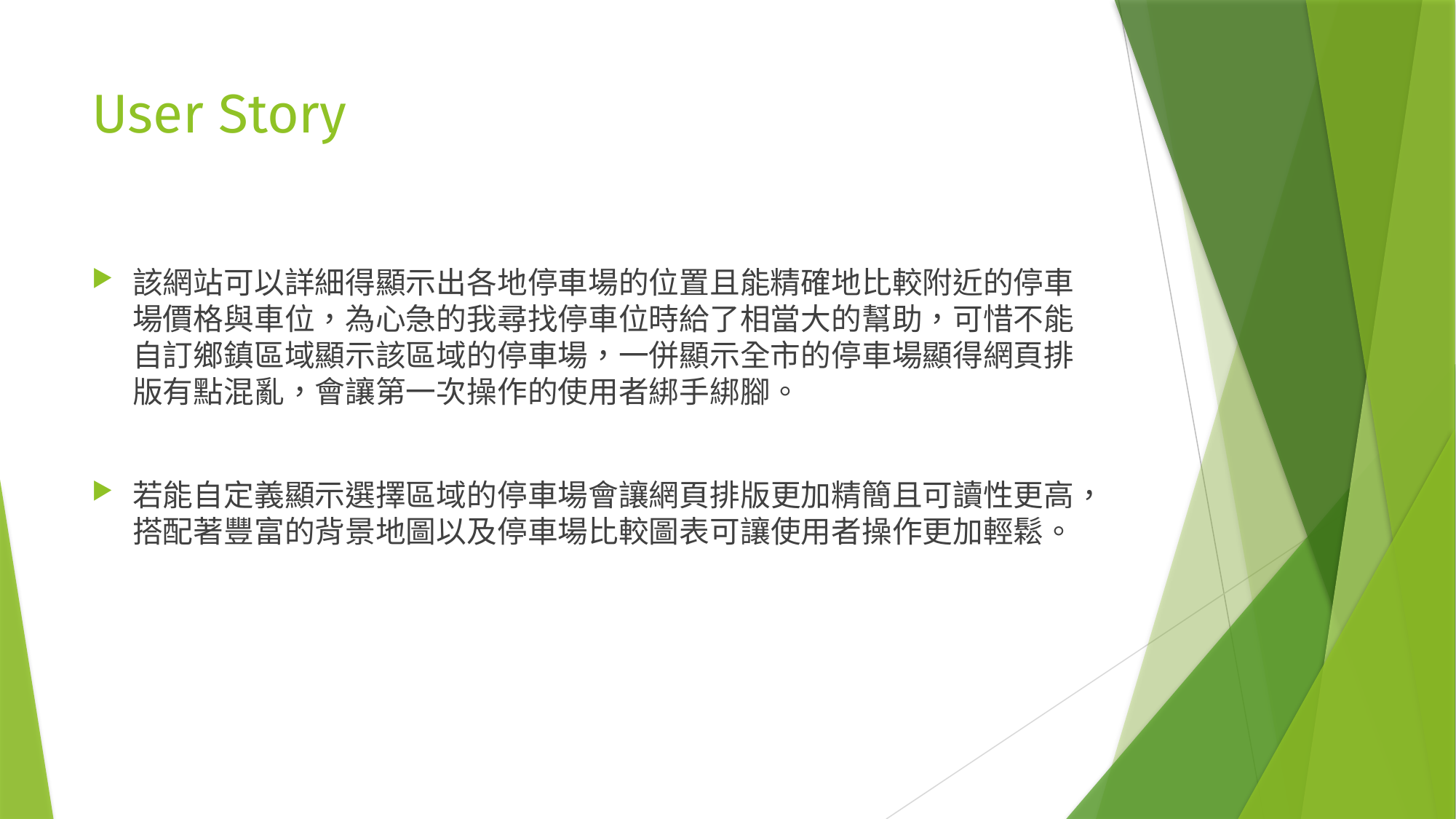

# User Story
該網站可以詳細得顯示出各地停車場的位置且能精確地比較附近的停車場價格與車位，為心急的我尋找停車位時給了相當大的幫助，可惜不能自訂鄉鎮區域顯示該區域的停車場，一併顯示全市的停車場顯得網頁排版有點混亂，會讓第一次操作的使用者綁手綁腳。

若能自定義顯示選擇區域的停車場會讓網頁排版更加精簡且可讀性更高，搭配著豐富的背景地圖以及停車場比較圖表可讓使用者操作更加輕鬆。